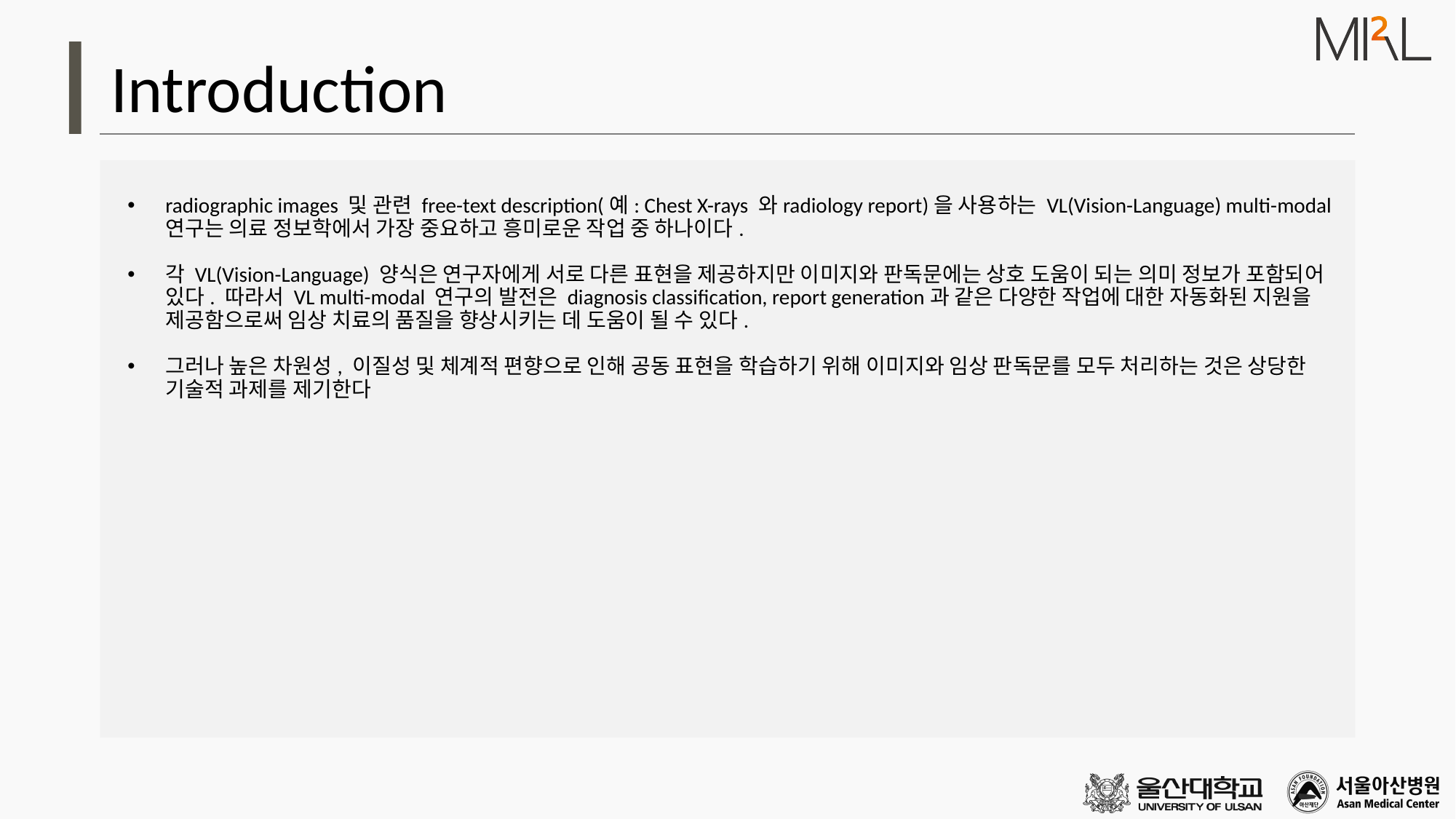

# Introduction

radiographic images 및 관련 free-text description(예: Chest X-rays 와radiology report)을 사용하는 VL(Vision-Language) multi-modal연구는 의료 정보학에서 가장 중요하고 흥미로운 작업 중 하나이다.

각 VL(Vision-Language) 양식은 연구자에게 서로 다른 표현을 제공하지만 이미지와 판독문에는 상호 도움이 되는 의미 정보가 포함되어 있다. 따라서 VL multi-modal 연구의 발전은 diagnosis classification, report generation과 같은 다양한 작업에 대한 자동화된 지원을 제공함으로써 임상 치료의 품질을 향상시키는 데 도움이 될 수 있다.

그러나 높은 차원성, 이질성 및 체계적 편향으로 인해 공동 표현을 학습하기 위해 이미지와 임상 판독문를 모두 처리하는 것은 상당한 기술적 과제를 제기한다